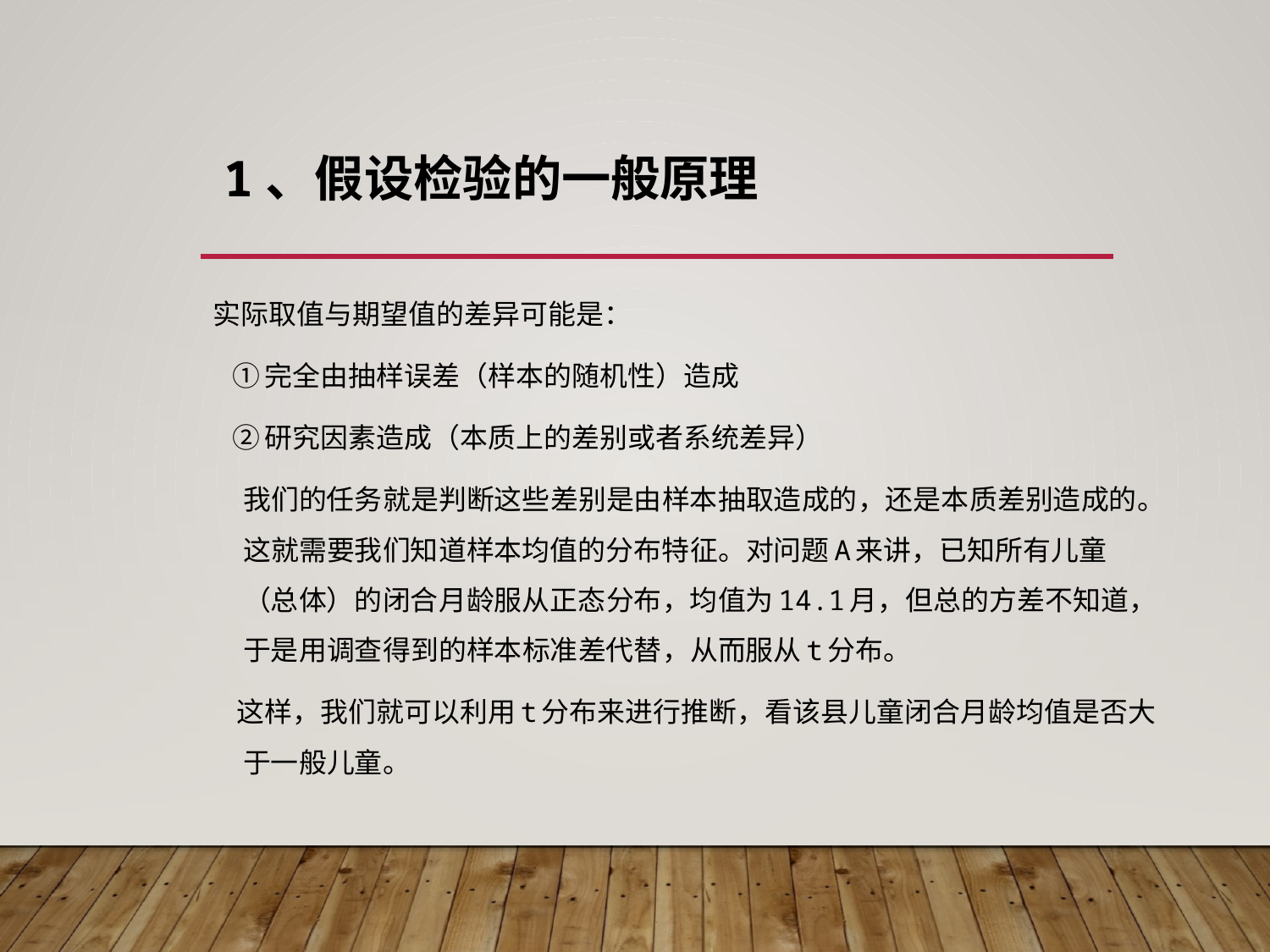

1、假设检验的一般原理
实际取值与期望值的差异可能是：
   ①完全由抽样误差（样本的随机性）造成
   ②研究因素造成（本质上的差别或者系统差异）
    我们的任务就是判断这些差别是由样本抽取造成的，还是本质差别造成的。这就需要我们知道样本均值的分布特征。对问题A来讲，已知所有儿童（总体）的闭合月龄服从正态分布，均值为14.1月，但总的方差不知道，于是用调查得到的样本标准差代替，从而服从t分布。
   这样，我们就可以利用t分布来进行推断，看该县儿童闭合月龄均值是否大于一般儿童。